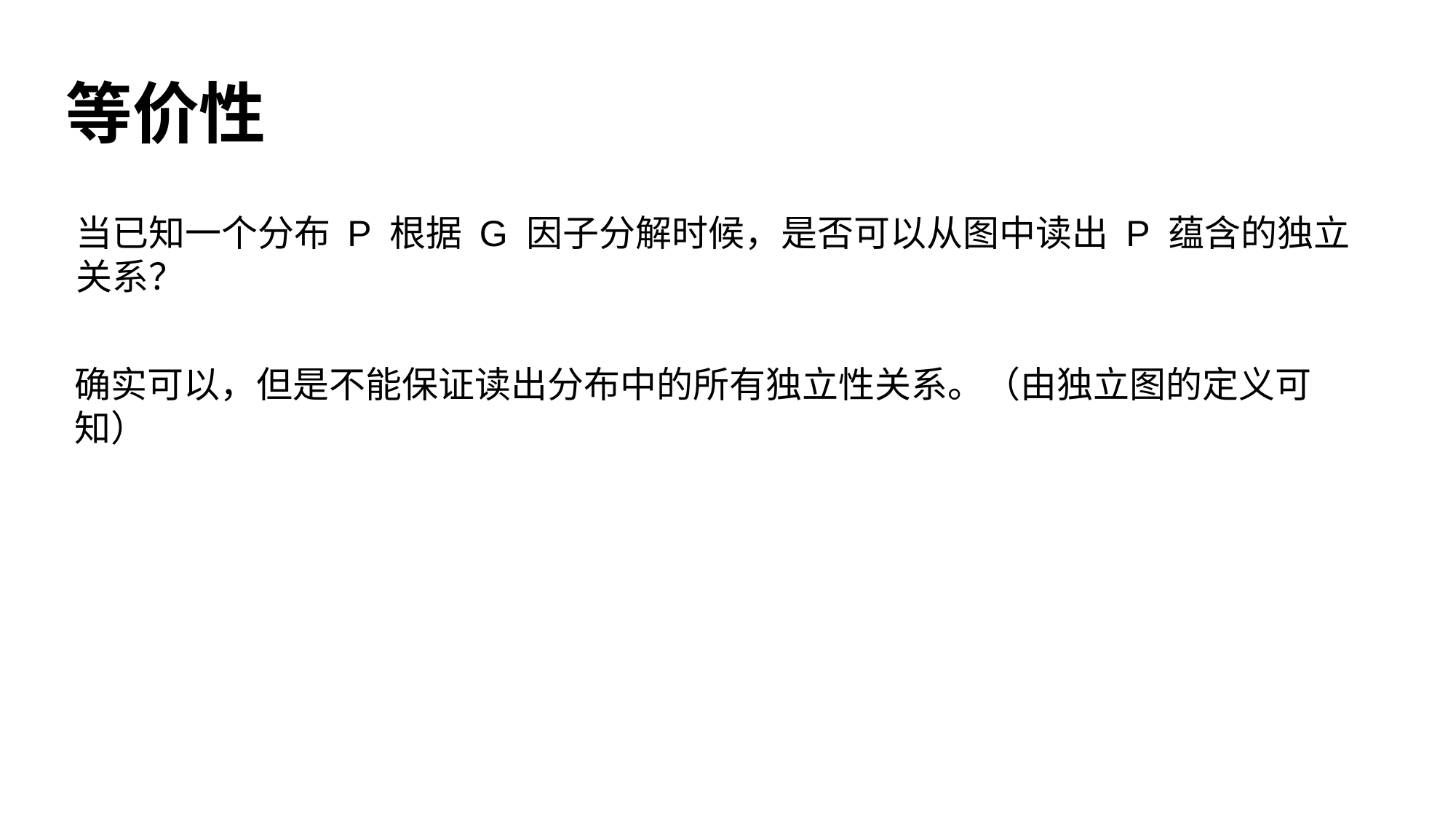

# 等价性
当已知一个分布 P 根据 G 因子分解时候，是否可以从图中读出 P 蕴含的独立关系？
确实可以，但是不能保证读出分布中的所有独立性关系。（由独立图的定义可知）